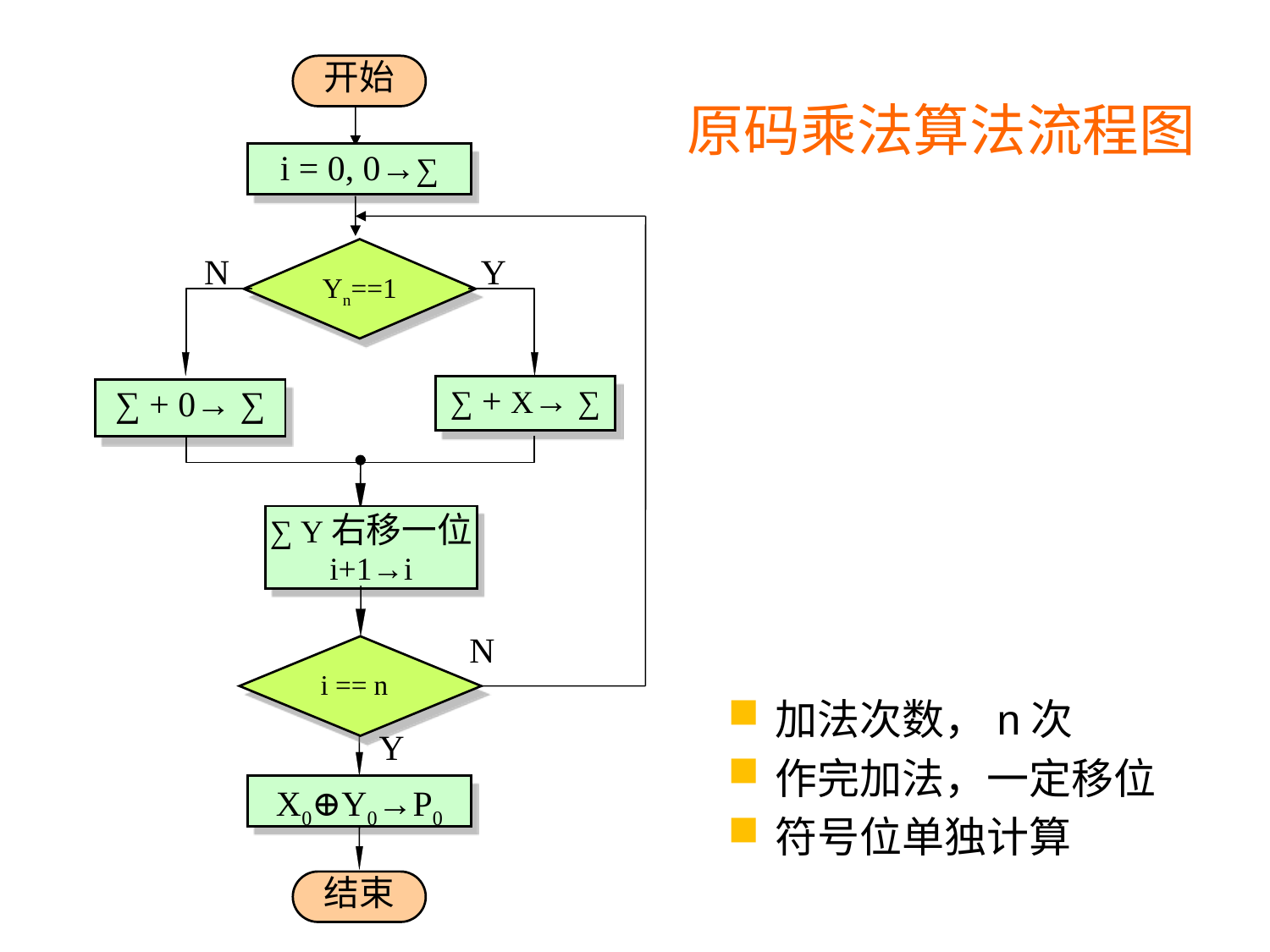

开始
原码乘法算法流程图

i = 0, 0→∑

Yn==1

N
Y

∑ + X→ ∑
∑ + 0→ ∑

∑ Y右移一位
i+1→i

N
 i == n
加法次数，n次
作完加法，一定移位
符号位单独计算
Y

X0⊕Y0→P0

结束